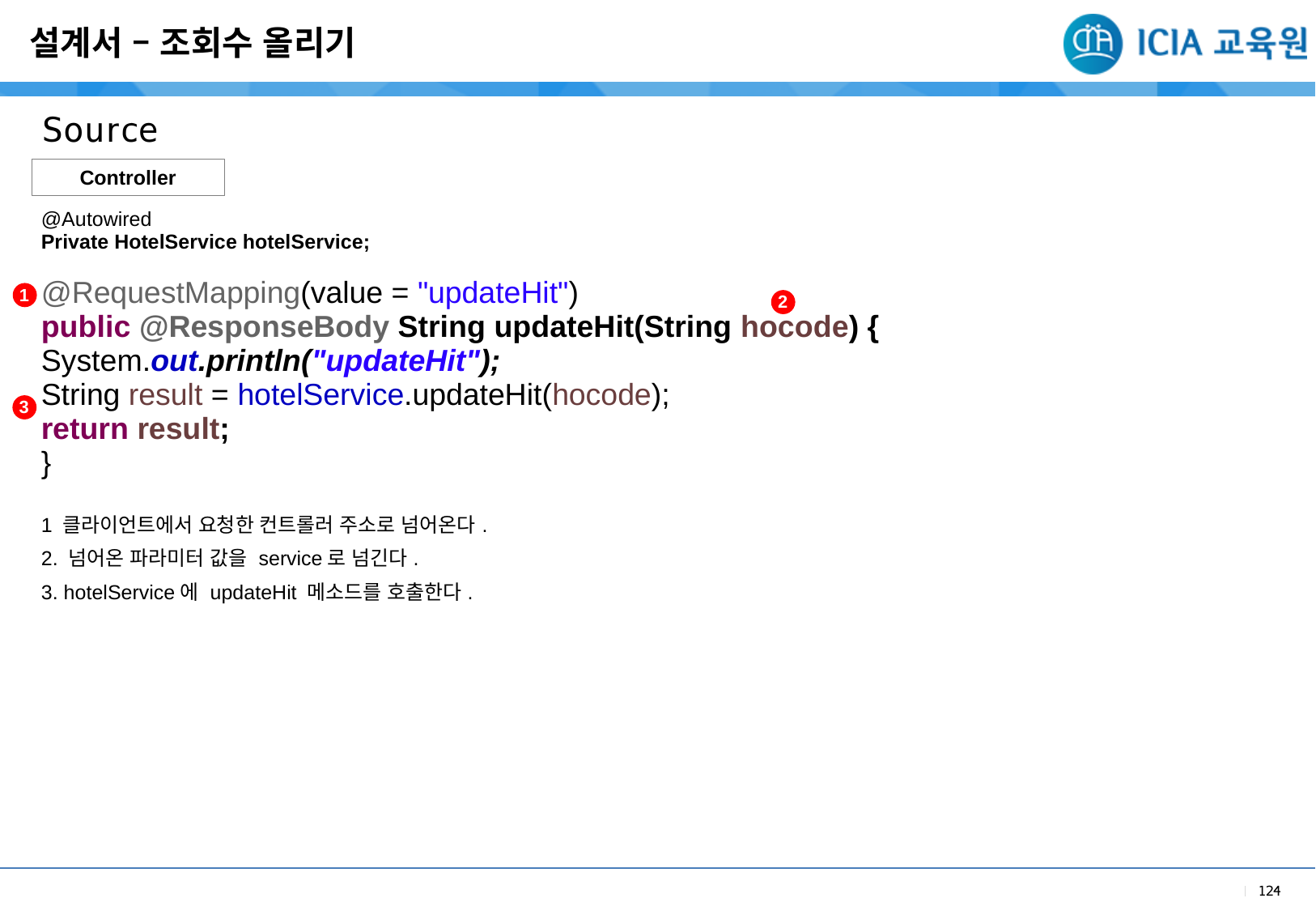

설계서 – 조회수 올리기
Source
Controller
| @Autowired Private HotelService hotelService; @RequestMapping(value = "updateHit") public @ResponseBody String updateHit(String hocode) { System.out.println("updateHit"); String result = hotelService.updateHit(hocode); return result; } |
| --- |
| 1 클라이언트에서 요청한 컨트롤러 주소로 넘어온다. 2. 넘어온 파라미터 값을 service로 넘긴다. 3. hotelService에 updateHit 메소드를 호출한다. |
1

2

3